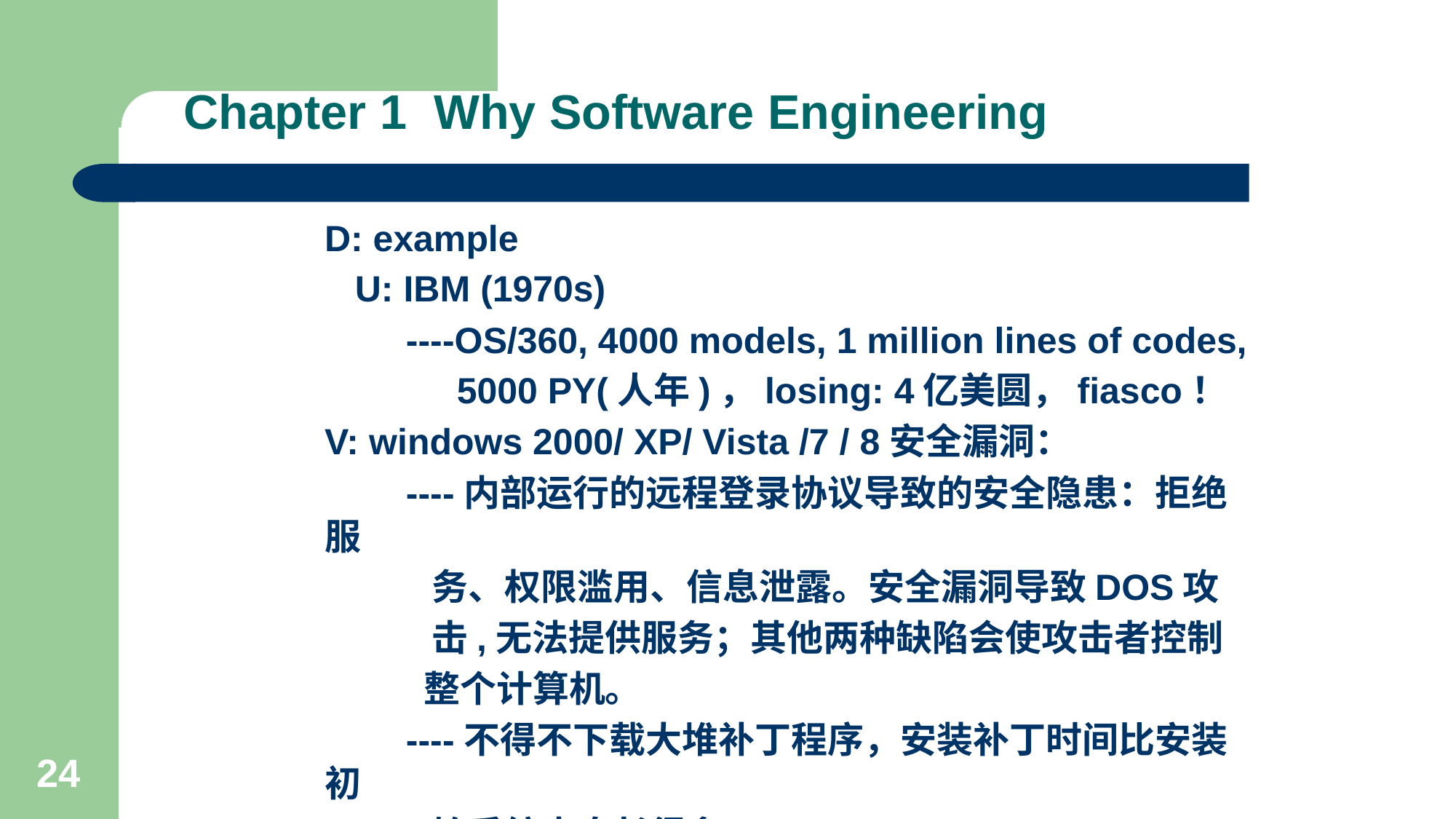

# Chapter 1  Why Software Engineering
    D: example
       U: IBM (1970s)
            ----OS/360, 4000 models, 1 million lines of codes,
                 5000 PY(人年)，losing: 4亿美圆，fiasco！
    V: windows 2000/ XP/ Vista /7 / 8安全漏洞：
            ----内部运行的远程登录协议导致的安全隐患：拒绝服
                 务、权限滥用、信息泄露。安全漏洞导致DOS攻
                 击,无法提供服务；其他两种缺陷会使攻击者控制
                整个计算机。
            ----不得不下载大堆补丁程序，安装补丁时间比安装初
                 始系统本身长得多。
24